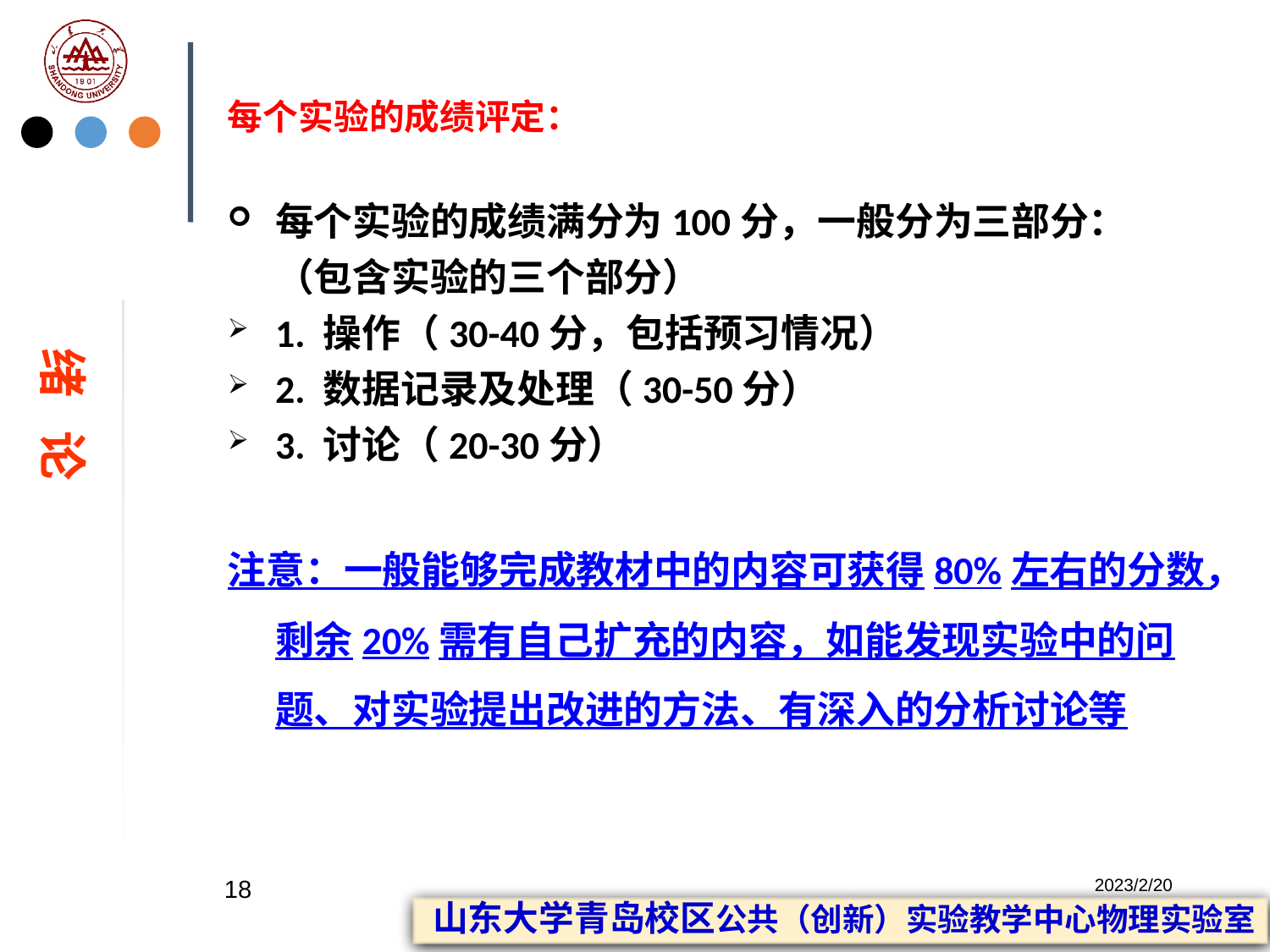

# 每个实验的成绩评定：
每个实验的成绩满分为100分，一般分为三部分： （包含实验的三个部分）
1. 操作（30-40分，包括预习情况）
2. 数据记录及处理（30-50分）
3. 讨论（20-30分）

注意：一般能够完成教材中的内容可获得80%左右的分数，剩余20%需有自己扩充的内容，如能发现实验中的问题、对实验提出改进的方法、有深入的分析讨论等
绪   论
18
2023/2/20